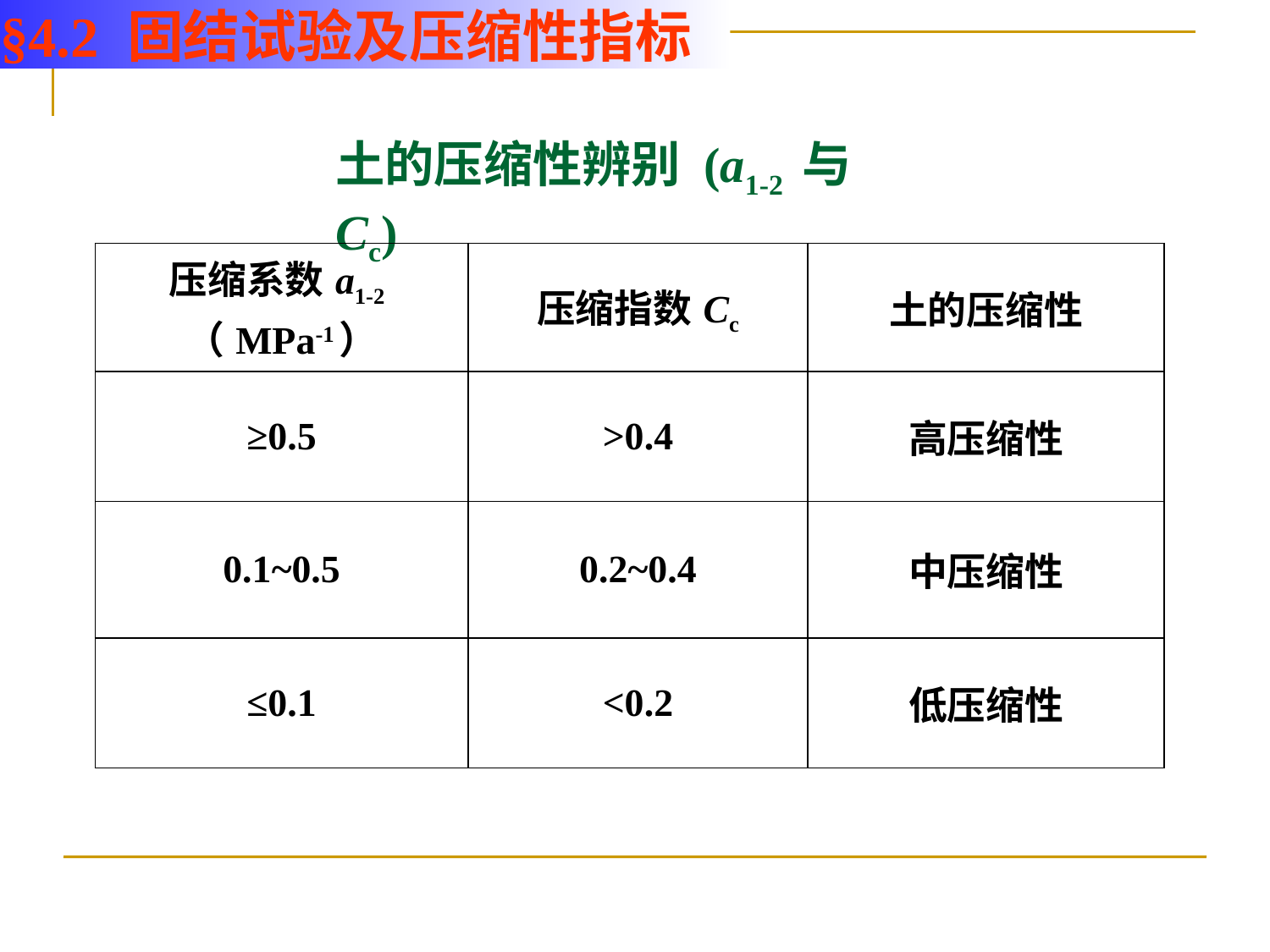

§4.2 固结试验及压缩性指标
# 土的压缩性辨别 (a1-2 与 Cc)
| 压缩系数a1-2 （MPa-1） | 压缩指数Cc | 土的压缩性 |
| --- | --- | --- |
| ≥0.5 | >0.4 | 高压缩性 |
| 0.1~0.5 | 0.2~0.4 | 中压缩性 |
| ≤0.1 | <0.2 | 低压缩性 |